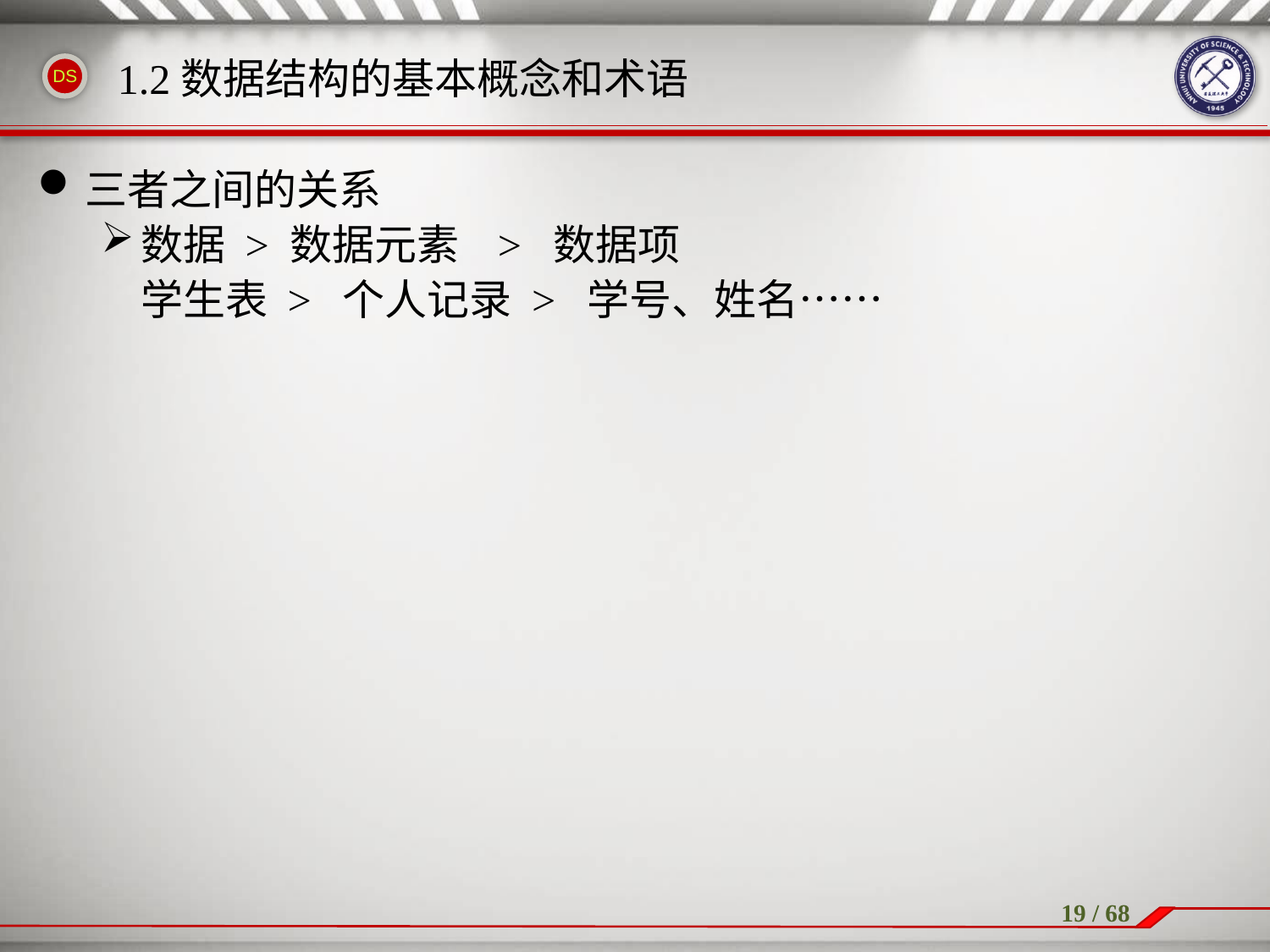

1.2数据结构的基本概念和术语
三者之间的关系
数据 > 数据元素   >  数据项
	学生表 >  个人记录 >  学号、姓名……